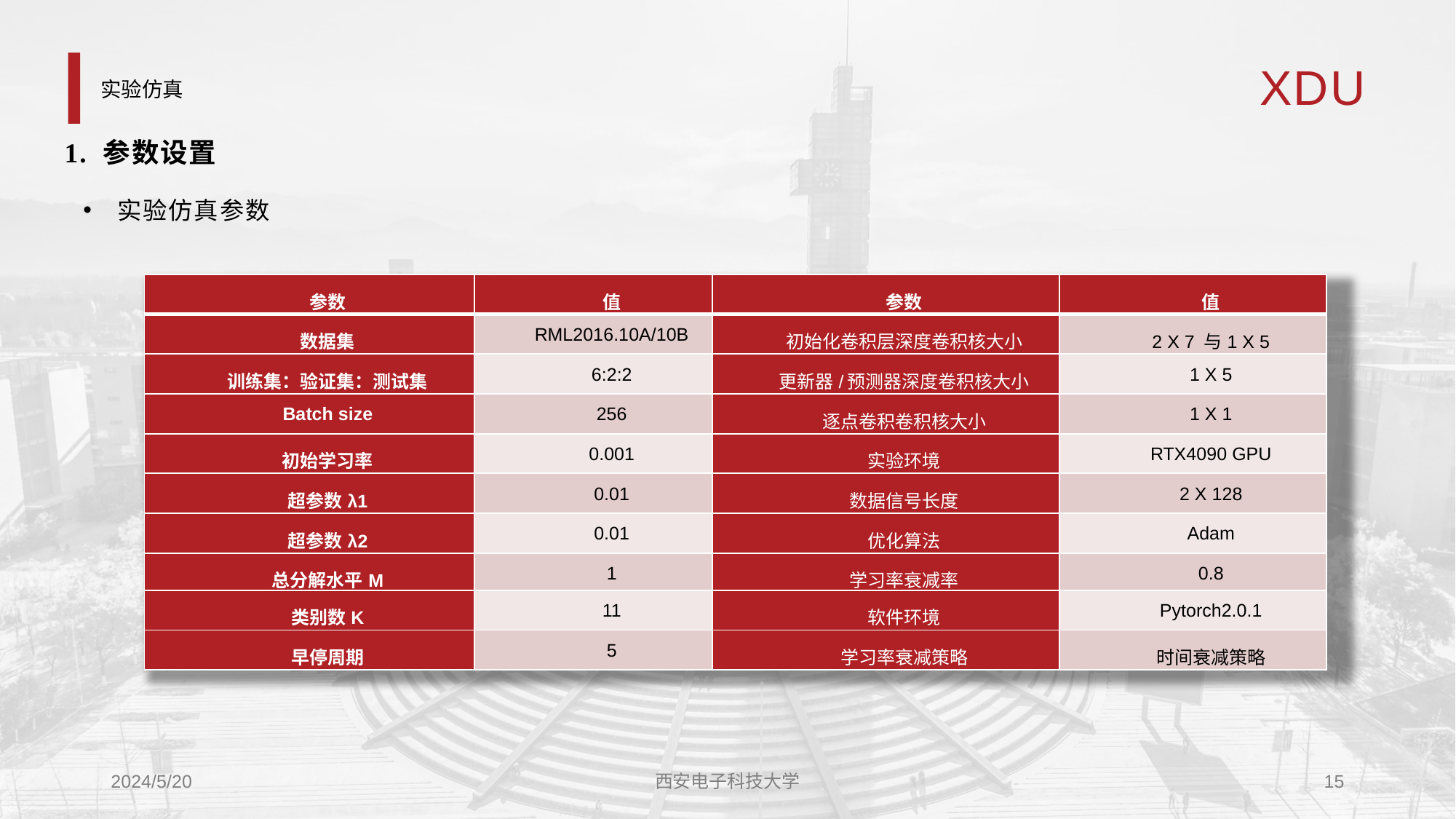

# 实验仿真
1. 参数设置
实验仿真参数
| 参数 | 值 | 参数 | 值 |
| --- | --- | --- | --- |
| 数据集 | RML2016.10A/10B | 初始化卷积层深度卷积核大小 | 2 X 7 与1 X 5 |
| 训练集：验证集：测试集 | 6:2:2 | 更新器/预测器深度卷积核大小 | 1 X 5 |
| Batch size | 256 | 逐点卷积卷积核大小 | 1 X 1 |
| 初始学习率 | 0.001 | 实验环境 | RTX4090 GPU |
| 超参数λ1 | 0.01 | 数据信号长度 | 2 X 128 |
| 超参数λ2 | 0.01 | 优化算法 | Adam |
| 总分解水平M | 1 | 学习率衰减率 | 0.8 |
| 类别数K | 11 | 软件环境 | Pytorch2.0.1 |
| 早停周期 | 5 | 学习率衰减策略 | 时间衰减策略 |
2024/5/20
西安电子科技大学
15